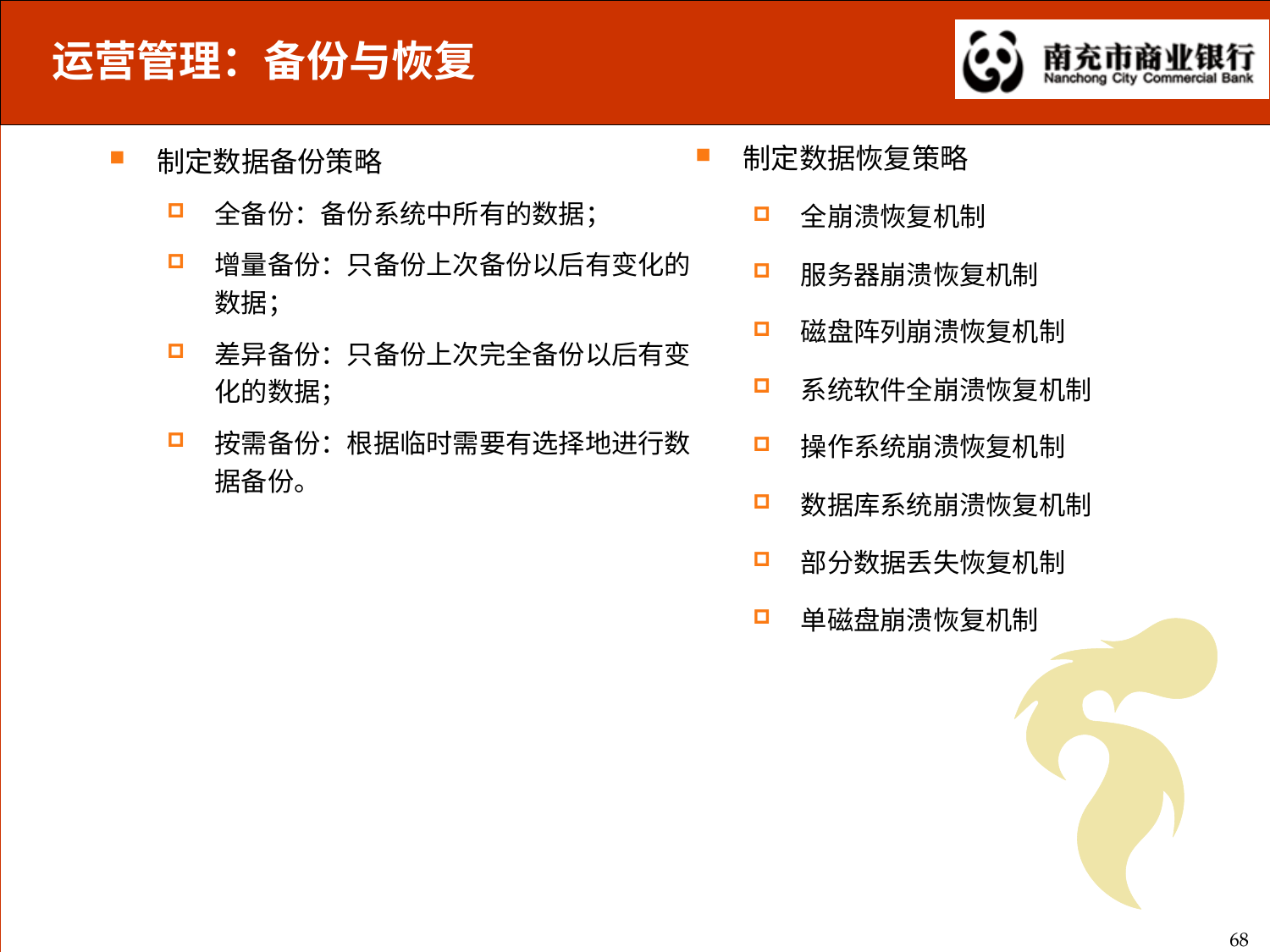

运营管理：备份与恢复
制定数据恢复策略
全崩溃恢复机制
服务器崩溃恢复机制
磁盘阵列崩溃恢复机制
系统软件全崩溃恢复机制
操作系统崩溃恢复机制
数据库系统崩溃恢复机制
部分数据丢失恢复机制
单磁盘崩溃恢复机制

制定数据备份策略
全备份：备份系统中所有的数据；
增量备份：只备份上次备份以后有变化的数据；
差异备份：只备份上次完全备份以后有变化的数据；
按需备份：根据临时需要有选择地进行数据备份。

68
68